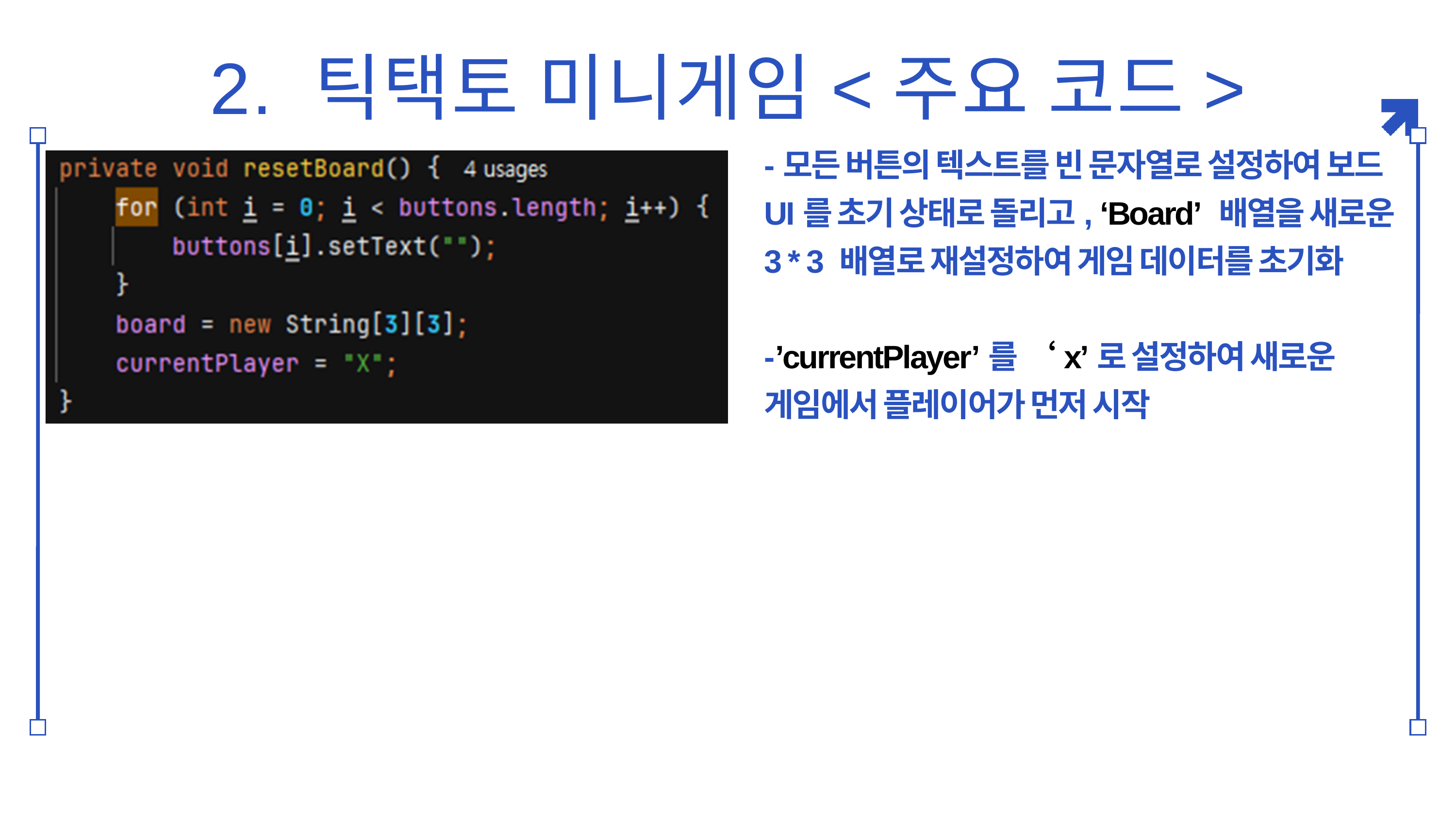

2. 틱택토 미니게임<주요 코드>

-모든 버튼의 텍스트를 빈 문자열로 설정하여 보드 UI를 초기 상태로 돌리고, ‘Board’ 배열을 새로운
3 * 3 배열로 재설정하여 게임 데이터를 초기화

-’currentPlayer’를 ‘x’로 설정하여 새로운 게임에서 플레이어가 먼저 시작